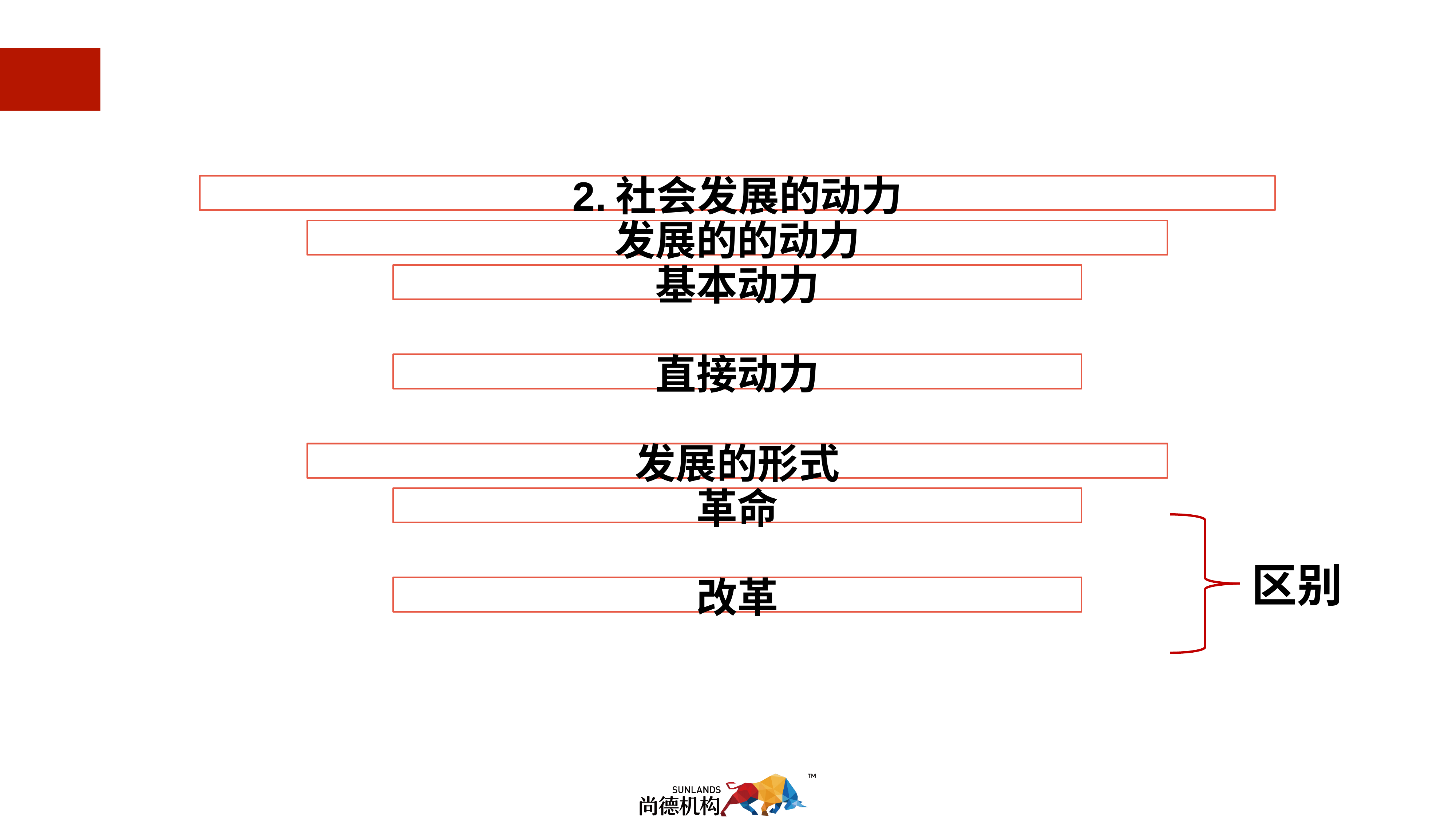

2.社会发展的动力
发展的的动力
基本动力
直接动力
革命
改革
发展的形式

区别